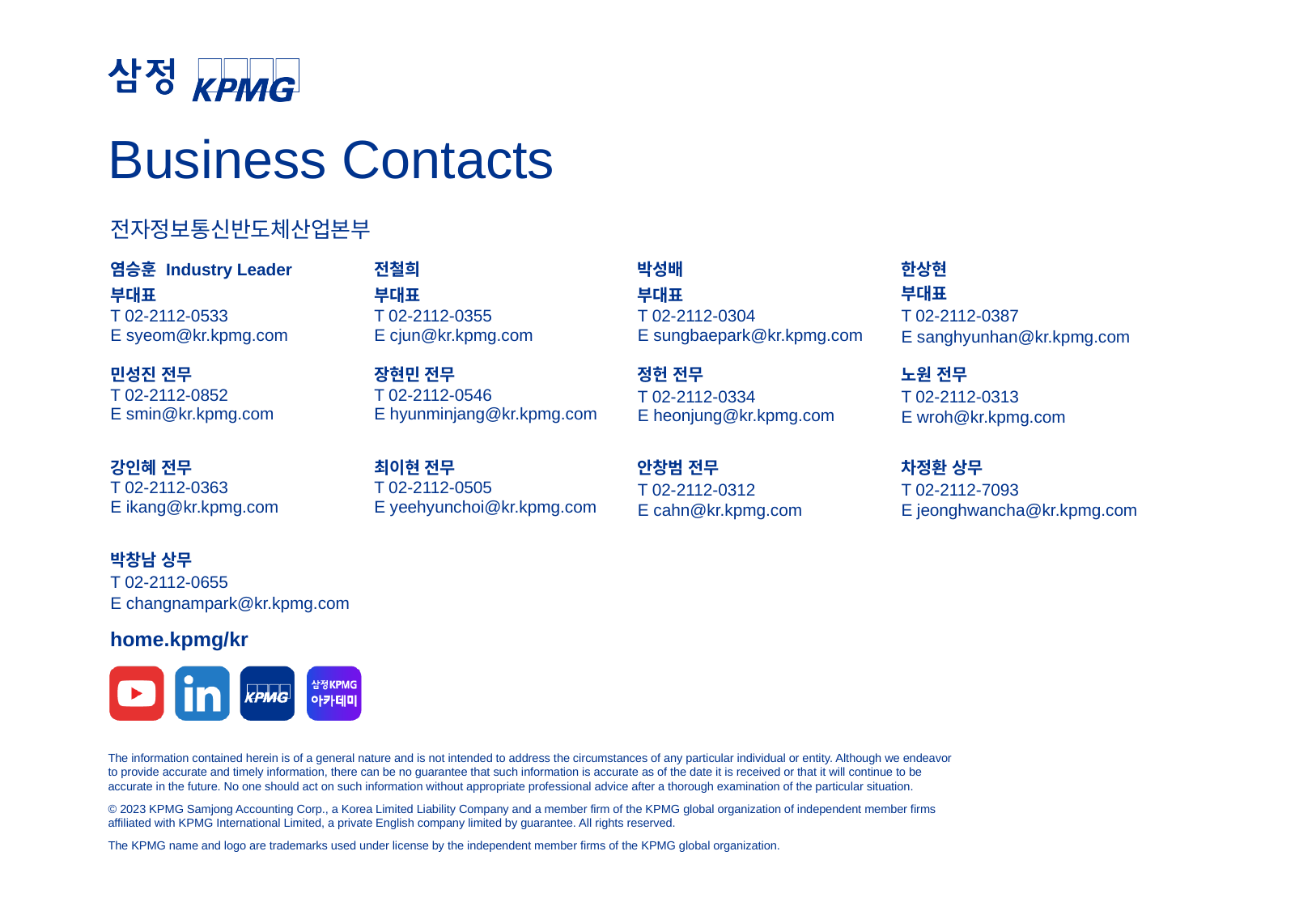

Business Contacts
| 전자정보통신반도체산업본부 |  |  |  |
| --- | --- | --- | --- |
| 염승훈 Industry Leader 부대표 T 02-2112-0533 E syeom@kr.kpmg.com | 전철희 부대표 T 02-2112-0355 E cjun@kr.kpmg.com | 박성배 부대표 T 02-2112-0304 E sungbaepark@kr.kpmg.com | 한상현 부대표 T 02-2112-0387 E sanghyunhan@kr.kpmg.com |
| 민성진 전무 T 02-2112-0852 E smin@kr.kpmg.com | 장현민 전무 T 02-2112-0546 E hyunminjang@kr.kpmg.com | 정헌 전무 T 02-2112-0334 E heonjung@kr.kpmg.com | 노원 전무 T 02-2112-0313 E wroh@kr.kpmg.com |
| 강인혜 전무 T 02-2112-0363 E ikang@kr.kpmg.com | 최이현 전무 T 02-2112-0505 E yeehyunchoi@kr.kpmg.com | 안창범 전무 T 02-2112-0312 E cahn@kr.kpmg.com | 차정환 상무 T 02-2112-7093 E jeonghwancha@kr.kpmg.com |
| 박창남 상무 T 02-2112-0655 E changnampark@kr.kpmg.com |  |  |  |